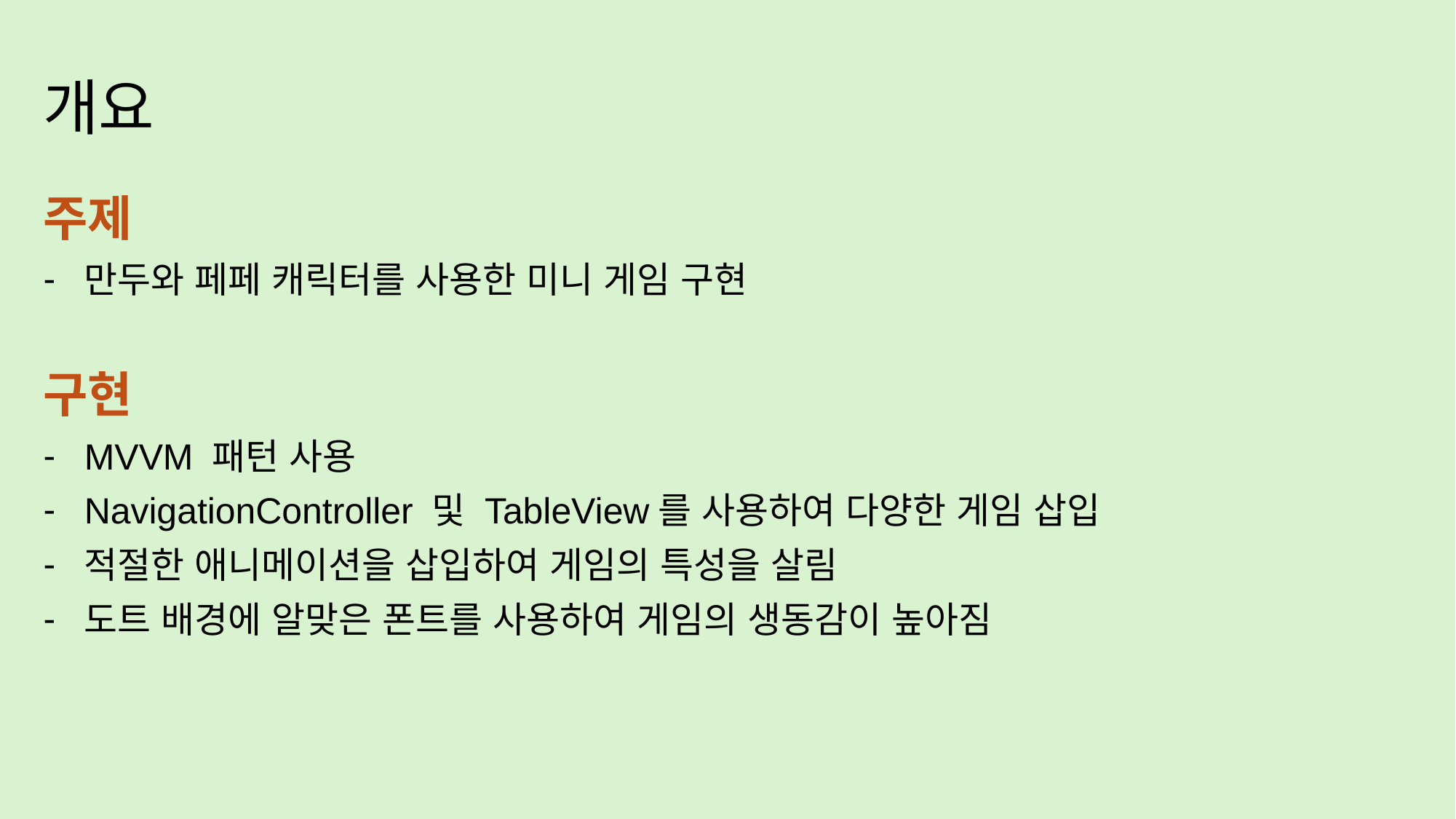

# 개요
주제
만두와 페페 캐릭터를 사용한 미니 게임 구현

구현
MVVM 패턴 사용
NavigationController 및 TableView를 사용하여 다양한 게임 삽입
적절한 애니메이션을 삽입하여 게임의 특성을 살림
도트 배경에 알맞은 폰트를 사용하여 게임의 생동감이 높아짐